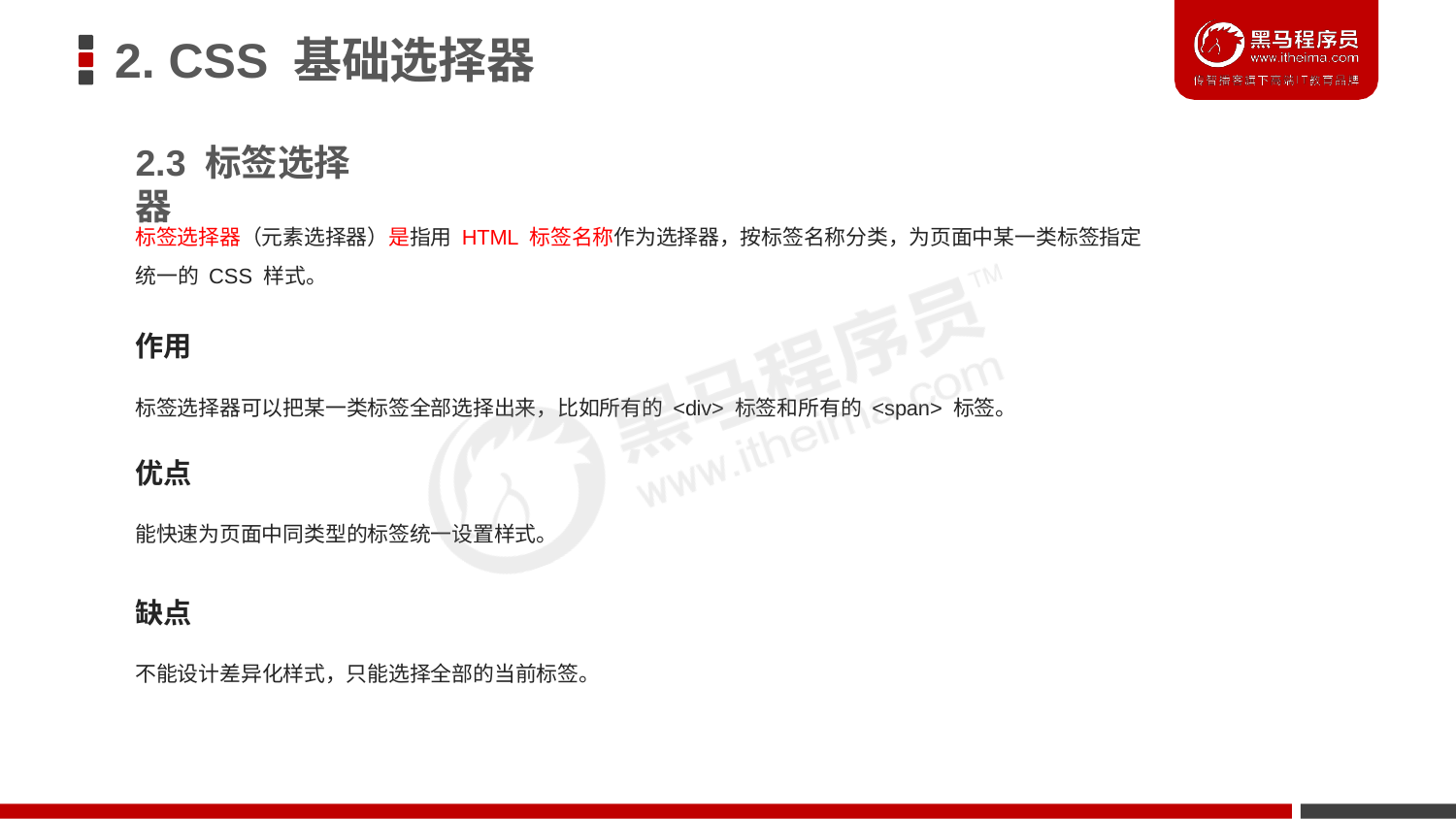

# 2. CSS 基础选择器
2.3 标签选择器

标签选择器（元素选择器）是指用 HTML 标签名称作为选择器，按标签名称分类，为页面中某一类标签指定
统一的 CSS 样式。

作用

标签选择器可以把某一类标签全部选择出来，比如所有的 <div> 标签和所有的 <span> 标签。

优点

能快速为页面中同类型的标签统一设置样式。

缺点

不能设计差异化样式，只能选择全部的当前标签。